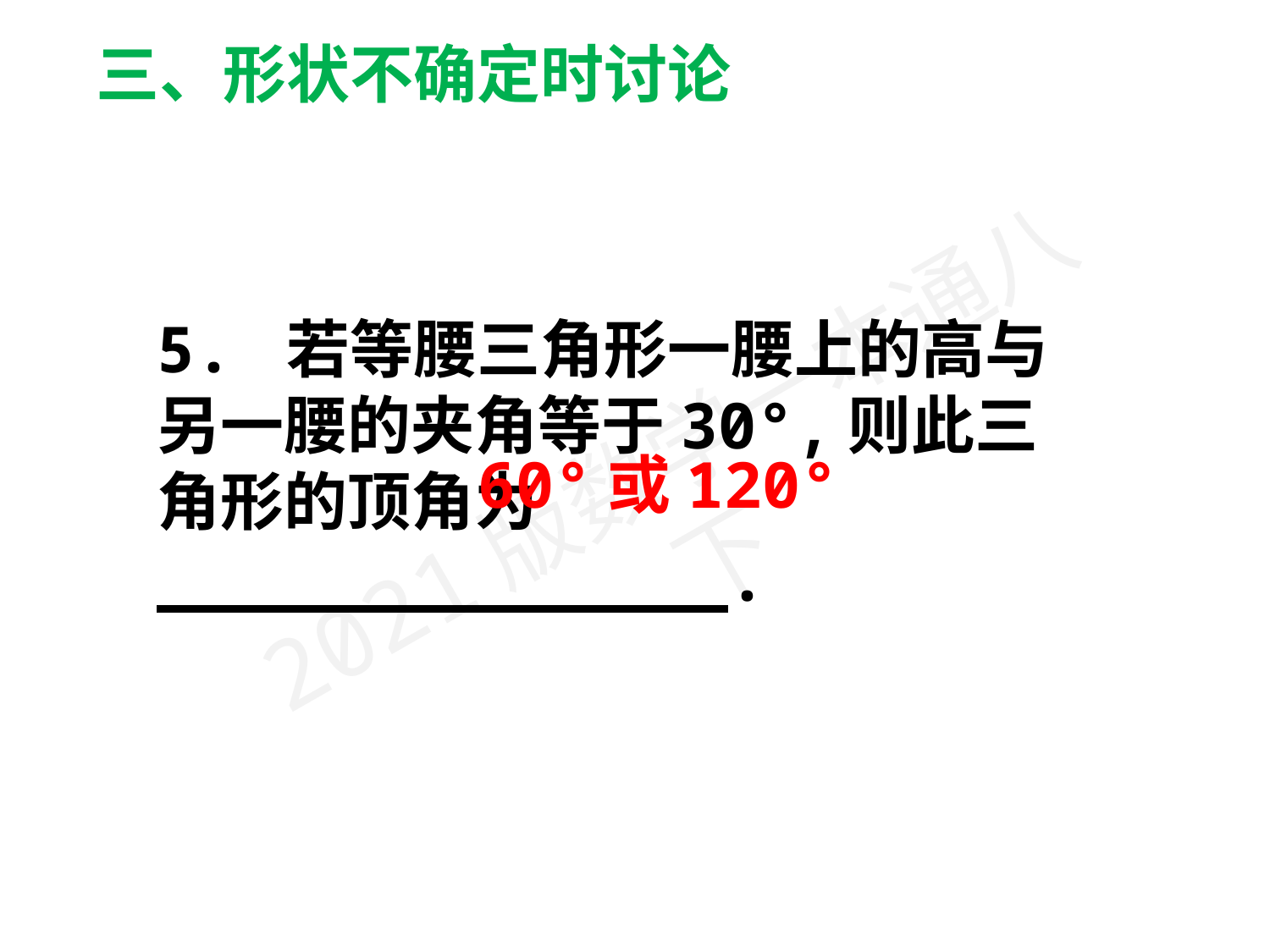

三、形状不确定时讨论
5. 若等腰三角形一腰上的高与另一腰的夹角等于30°,则此三角形的顶角为_______________.
60°或120°